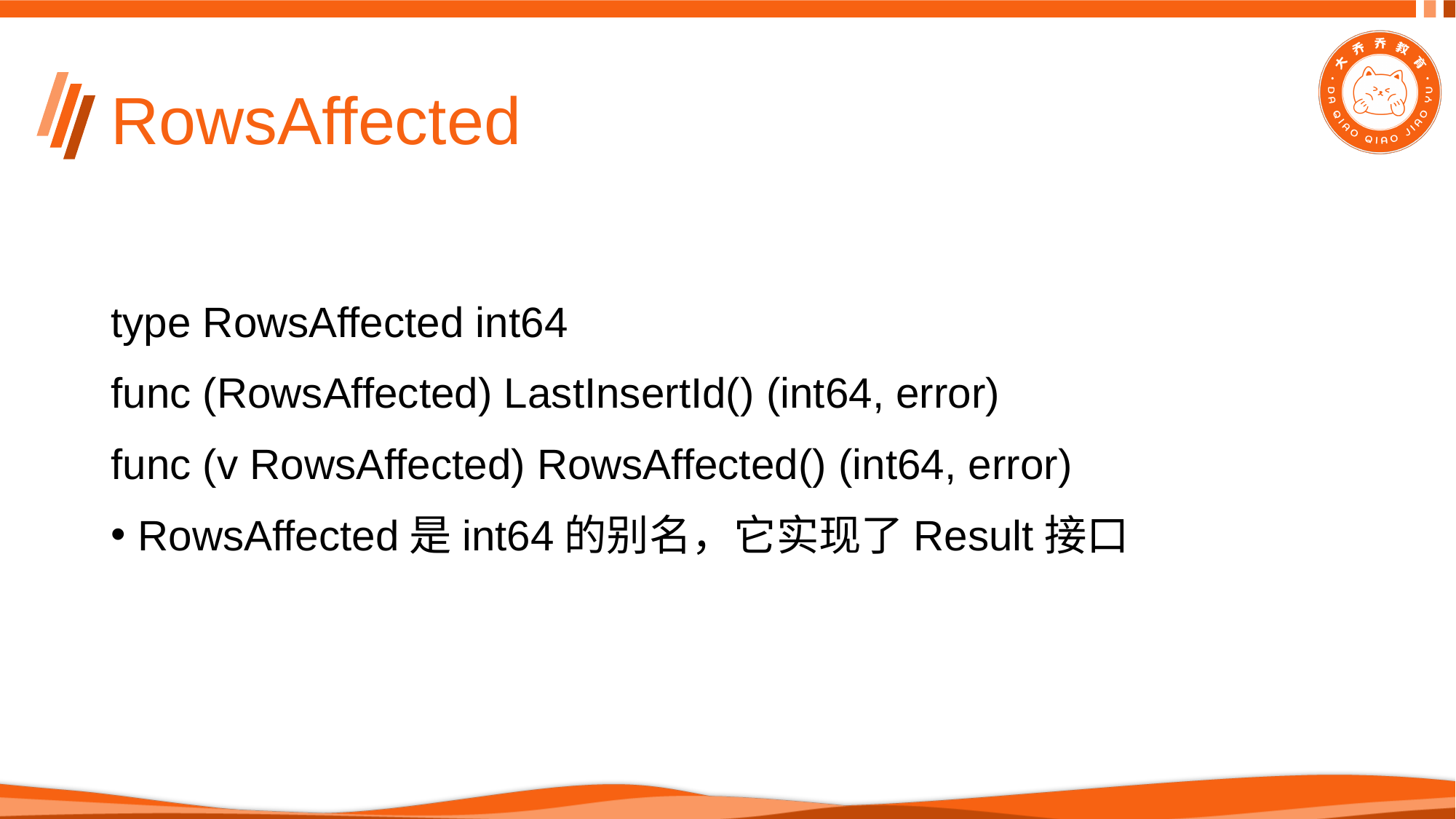

# RowsAffected

type RowsAffected int64
func (RowsAffected) LastInsertId() (int64, error)
func (v RowsAffected) RowsAffected() (int64, error)
RowsAffected是int64的别名，它实现了Result接口